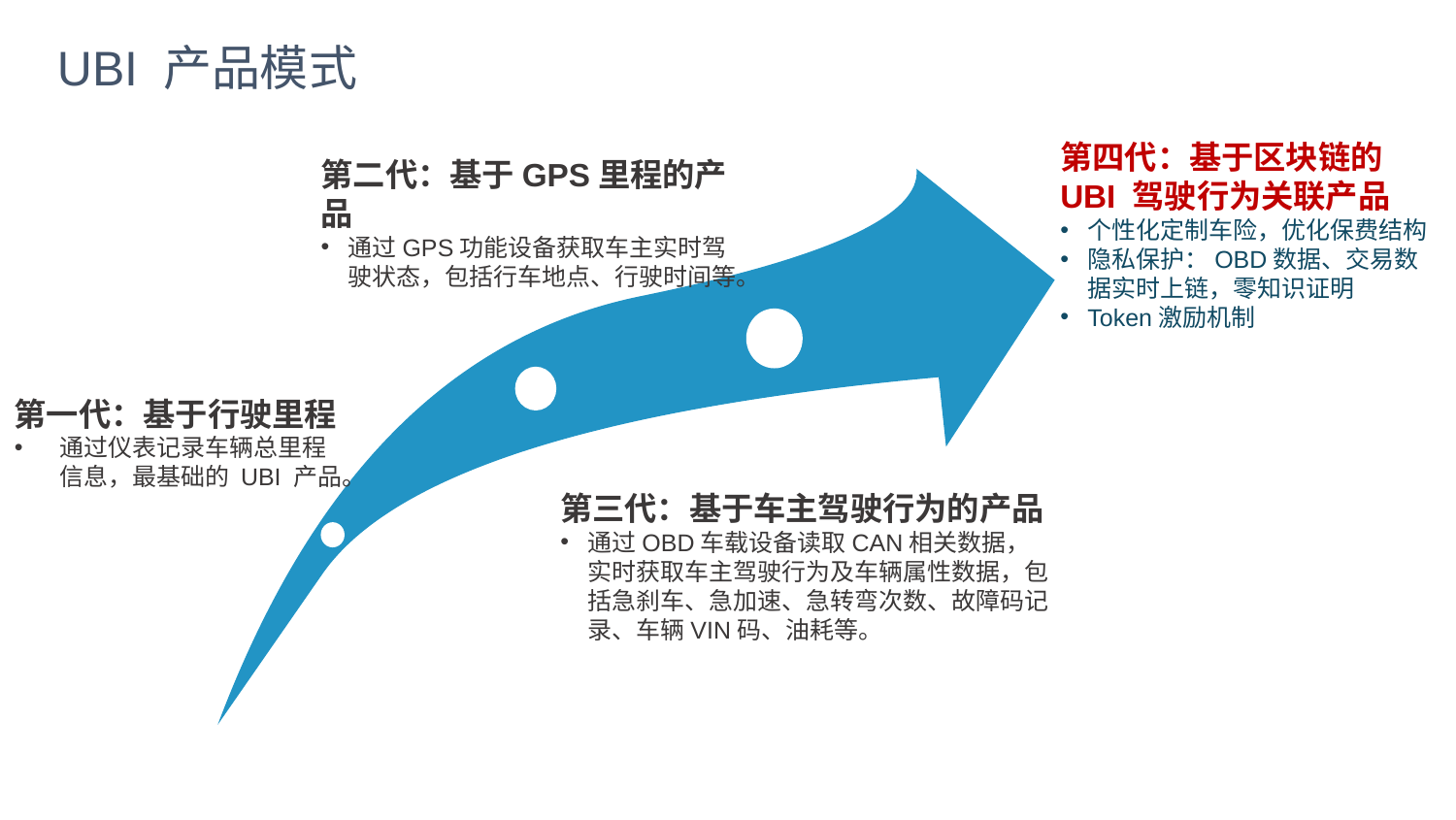

UBI 产品模式
第四代：基于区块链的 UBI 驾驶行为关联产品
个性化定制车险，优化保费结构
隐私保护：OBD数据、交易数据实时上链，零知识证明
Token激励机制
第二代：基于GPS里程的产品
通过GPS功能设备获取车主实时驾驶状态，包括行车地点、行驶时间等。

第一代：基于行驶里程
通过仪表记录车辆总里程信息，最基础的 UBI 产品。
第三代：基于车主驾驶行为的产品
通过OBD车载设备读取CAN相关数据，实时获取车主驾驶行为及车辆属性数据，包括急刹车、急加速、急转弯次数、故障码记录、车辆VIN码、油耗等。